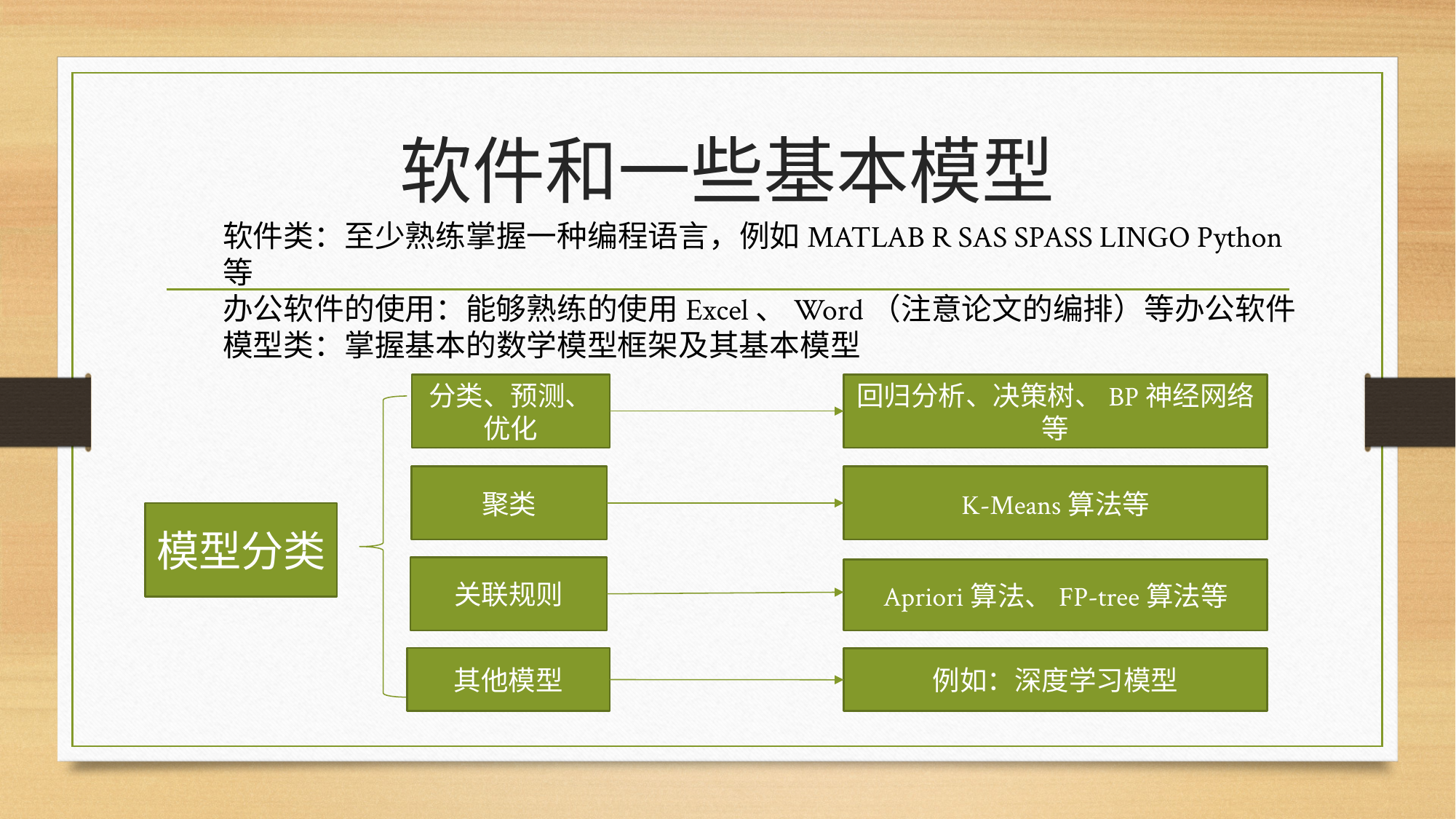

# 软件和一些基本模型
软件类：至少熟练掌握一种编程语言，例如MATLAB R SAS SPASS LINGO Python等
办公软件的使用：能够熟练的使用Excel、Word（注意论文的编排）等办公软件
模型类：掌握基本的数学模型框架及其基本模型
分类、预测、优化
回归分析、决策树、BP神经网络等

聚类
K-Means算法等
模型分类
关联规则
Apriori算法、FP-tree算法等
其他模型
例如：深度学习模型